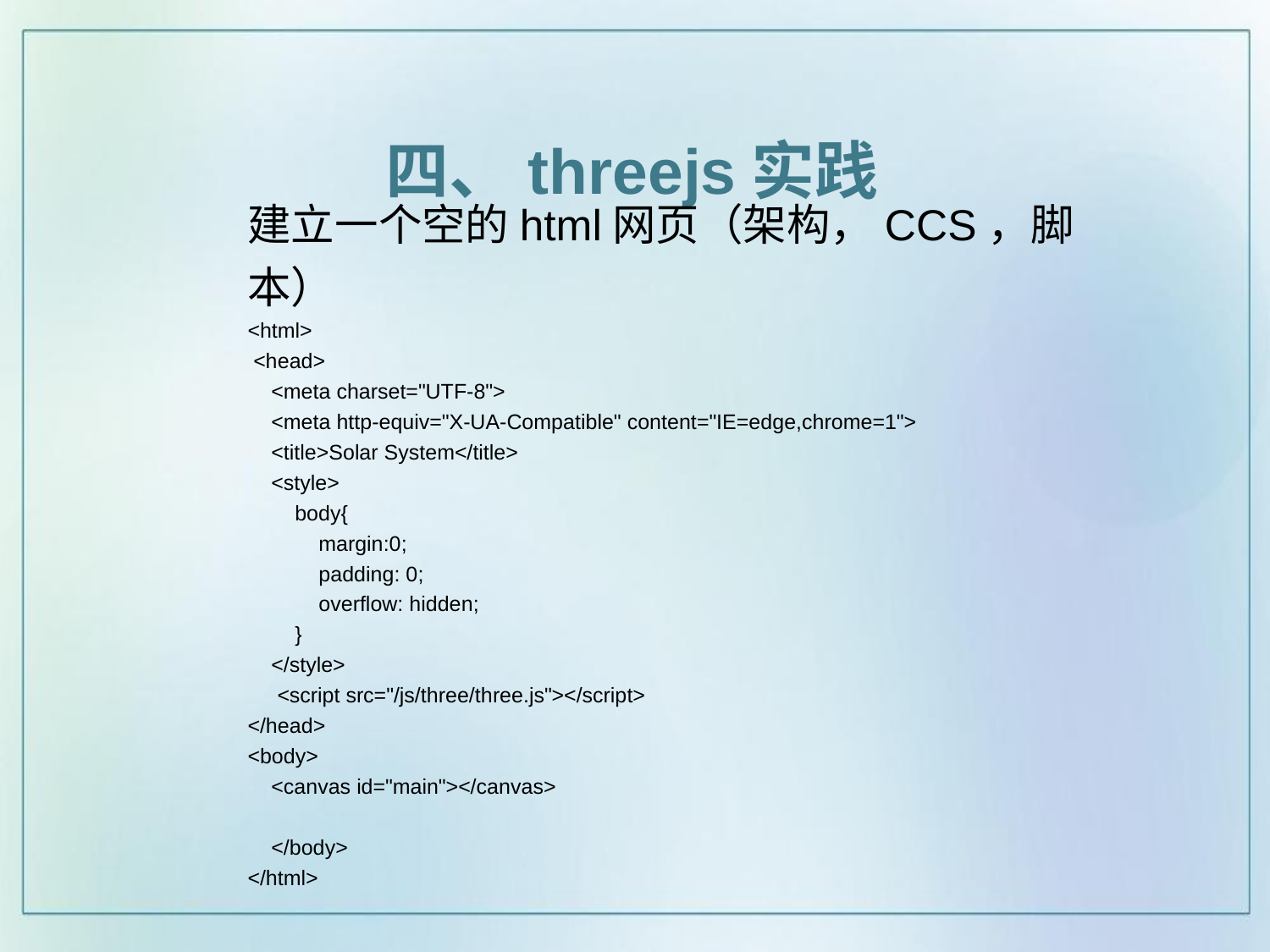

四、threejs实践
建立一个空的html网页（架构，CCS，脚本）
<html>
 <head>
    <meta charset="UTF-8">
    <meta http-equiv="X-UA-Compatible" content="IE=edge,chrome=1">
    <title>Solar System</title>
    <style>
        body{
            margin:0;
            padding: 0;
            overflow: hidden;
        }
    </style>
     <script src="/js/three/three.js"></script>
</head>
<body>
    <canvas id="main"></canvas>

    </body>
</html>